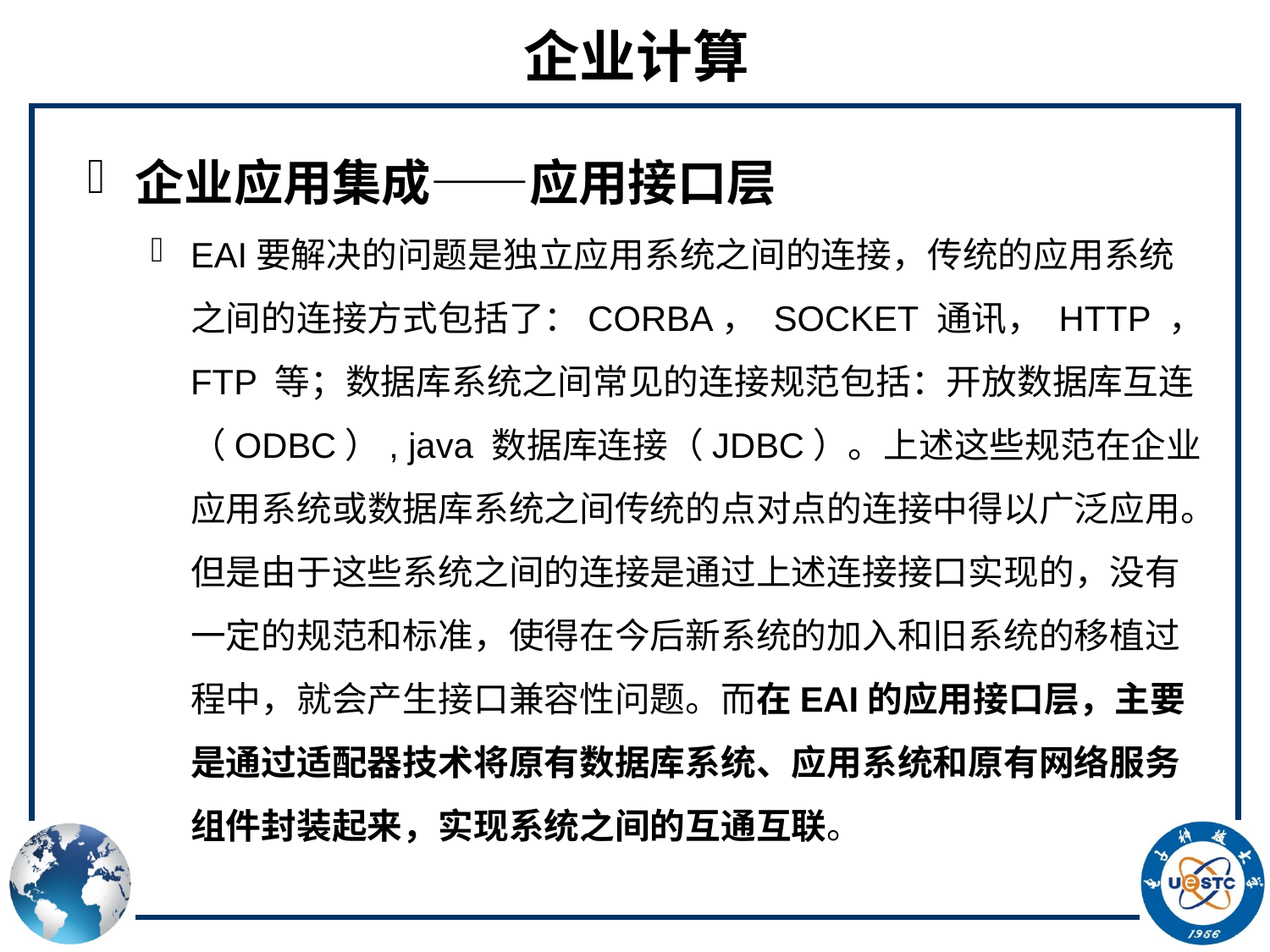

# 企业计算
企业应用集成——应用接口层
EAI要解决的问题是独立应用系统之间的连接，传统的应用系统之间的连接方式包括了：CORBA， SOCKET 通讯， HTTP ， FTP 等；数据库系统之间常见的连接规范包括：开放数据库互连（ODBC）, java 数据库连接（JDBC）。上述这些规范在企业应用系统或数据库系统之间传统的点对点的连接中得以广泛应用。但是由于这些系统之间的连接是通过上述连接接口实现的，没有一定的规范和标准，使得在今后新系统的加入和旧系统的移植过程中，就会产生接口兼容性问题。而在EAI的应用接口层，主要是通过适配器技术将原有数据库系统、应用系统和原有网络服务组件封装起来，实现系统之间的互通互联。